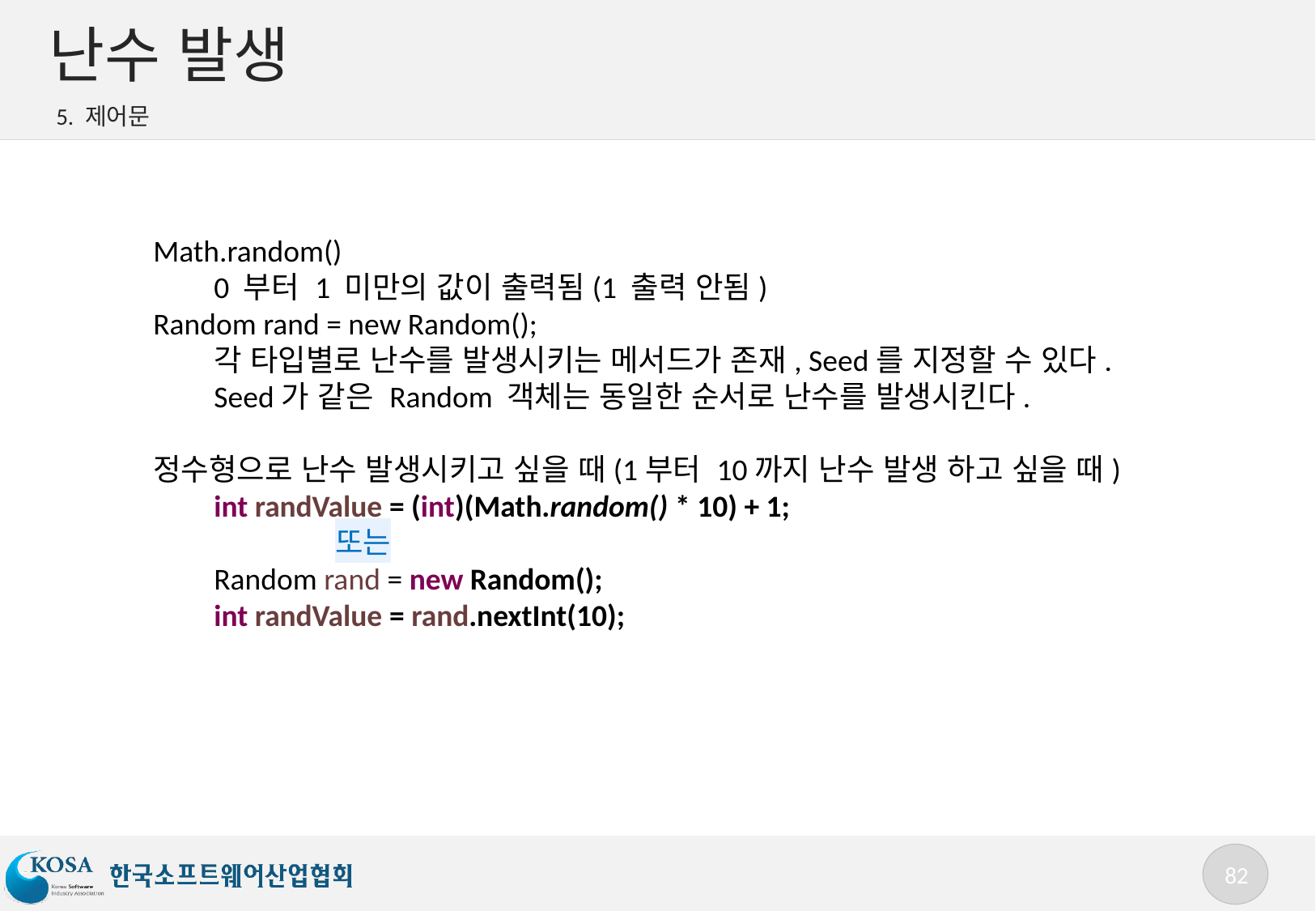

# 난수 발생
5. 제어문
Math.random()
0 부터 1 미만의 값이 출력됨(1 출력 안됨)
Random rand = new Random();
각 타입별로 난수를 발생시키는 메서드가 존재, Seed를 지정할 수 있다.
Seed가 같은 Random 객체는 동일한 순서로 난수를 발생시킨다.

정수형으로 난수 발생시키고 싶을 때(1부터 10까지 난수 발생 하고 싶을 때)
int randValue = (int)(Math.random() * 10) + 1;
	또는
Random rand = new Random();
int randValue = rand.nextInt(10);